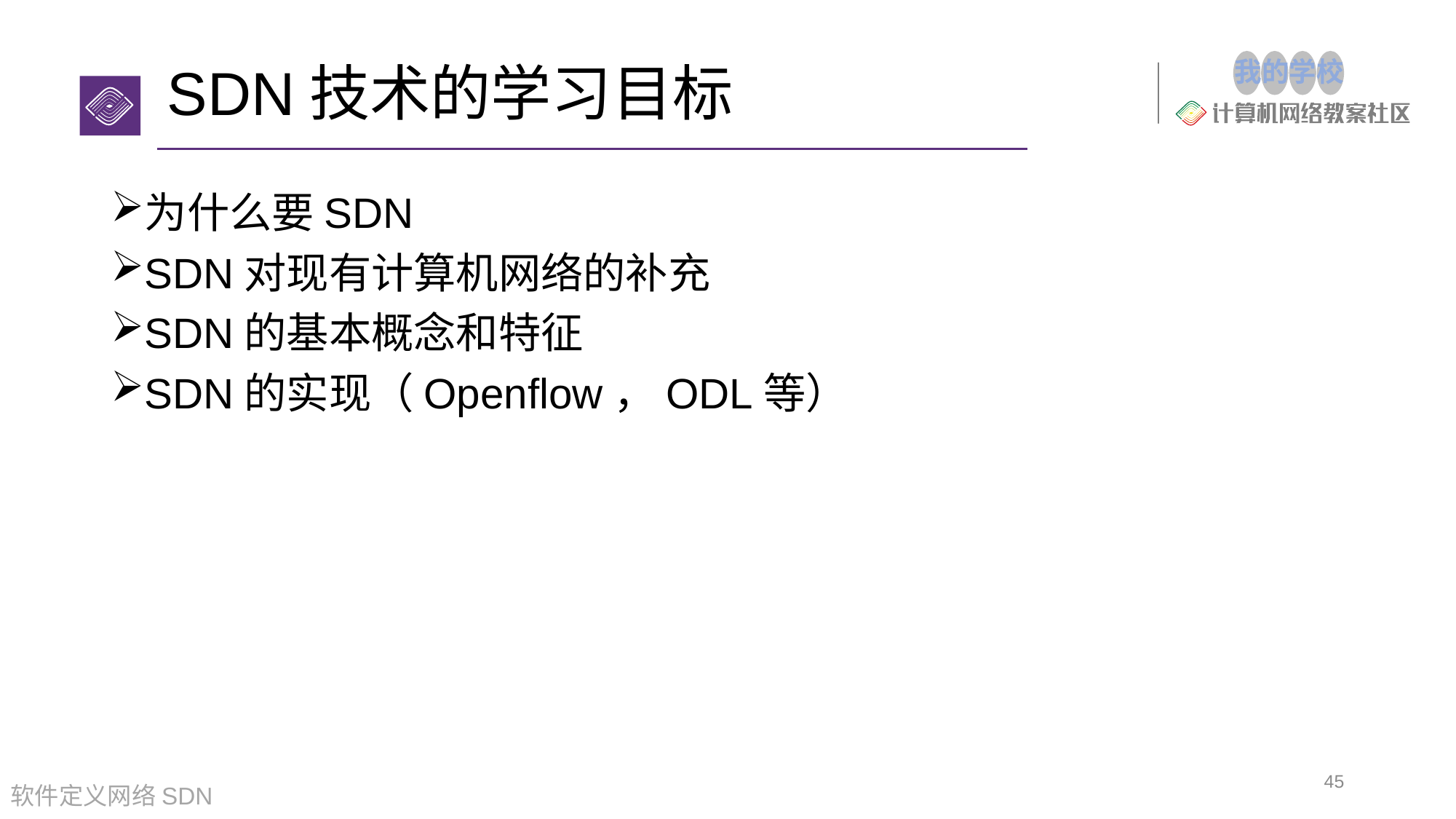

# SDN技术的学习目标
为什么要SDN
SDN对现有计算机网络的补充
SDN的基本概念和特征
SDN的实现（Openflow，ODL等）
45
软件定义网络SDN